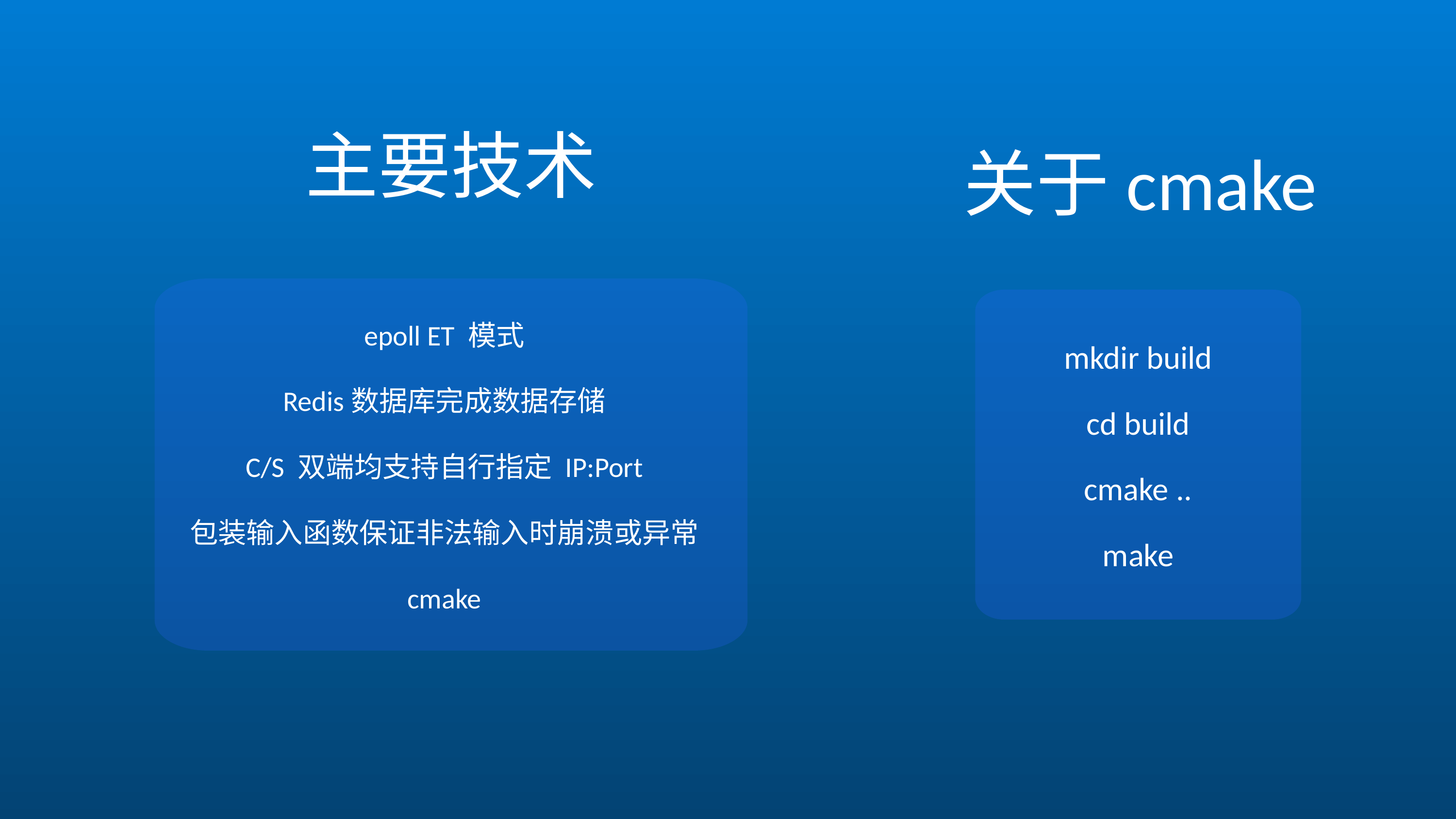

主要技术
关于cmake

epoll ET 模式

Redis数据库完成数据存储

C/S 双端均支持自行指定 IP:Port

包装输入函数保证非法输入时崩溃或异常

cmake

mkdir build

cd build

cmake ..

make